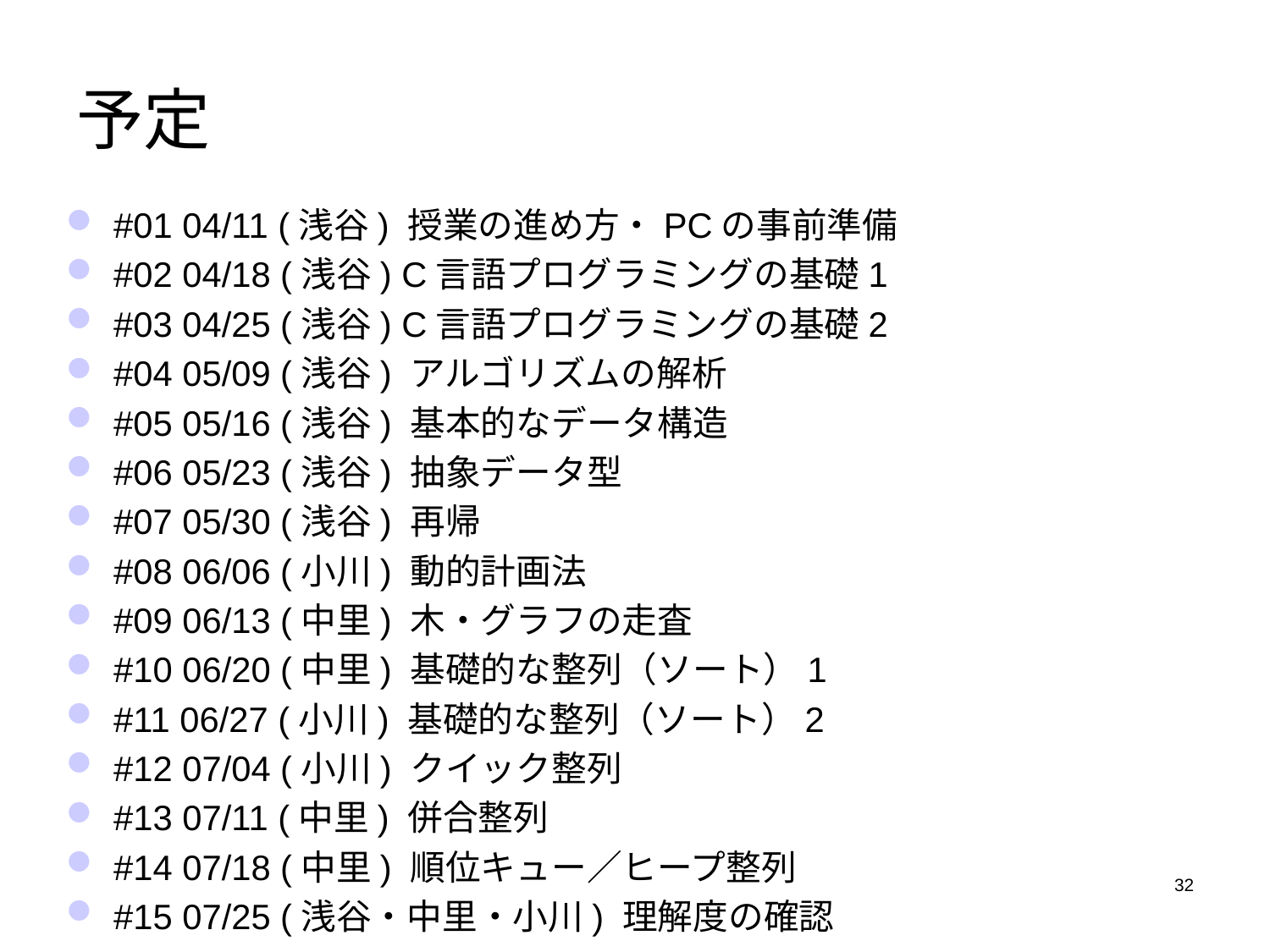

# 予定
#01 04/11 (浅谷) 授業の進め方・PCの事前準備
#02 04/18 (浅谷) C言語プログラミングの基礎1
#03 04/25 (浅谷) C言語プログラミングの基礎2
#04 05/09 (浅谷) アルゴリズムの解析
#05 05/16 (浅谷) 基本的なデータ構造
#06 05/23 (浅谷) 抽象データ型
#07 05/30 (浅谷) 再帰
#08 06/06 (小川) 動的計画法
#09 06/13 (中里) 木・グラフの走査
#10 06/20 (中里) 基礎的な整列（ソート）1
#11 06/27 (小川) 基礎的な整列（ソート）2
#12 07/04 (小川) クイック整列
#13 07/11 (中里) 併合整列
#14 07/18 (中里) 順位キュー／ヒープ整列
#15 07/25 (浅谷・中里・小川) 理解度の確認

32